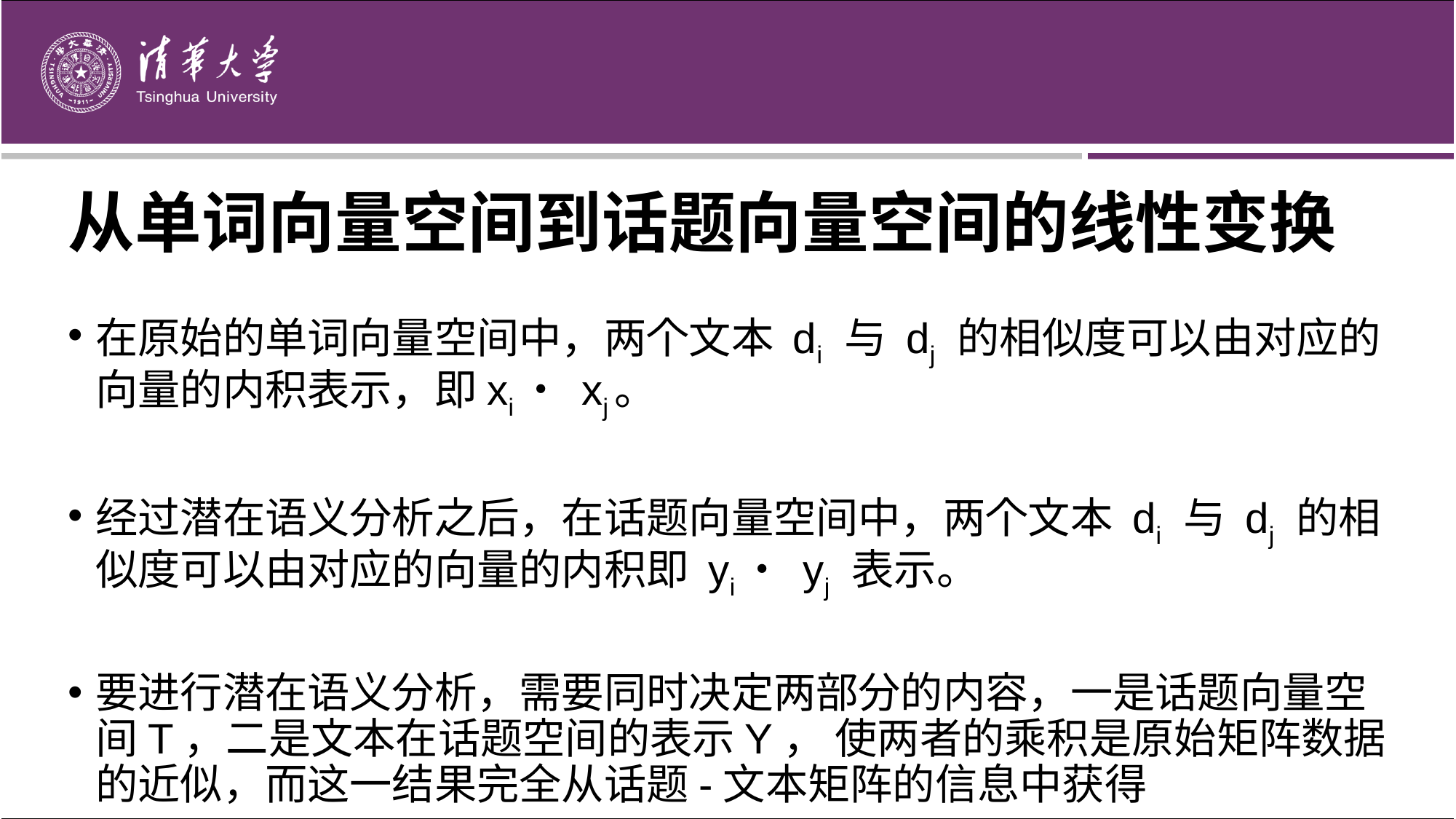

# 从单词向量空间到话题向量空间的线性变换
在原始的单词向量空间中，两个文本 di 与 dj 的相似度可以由对应的向量的内积表示，即xi・ xj。

经过潜在语义分析之后，在话题向量空间中，两个文本 di 与 dj 的相似度可以由对应的向量的内积即 yi・ yj 表示。

要进行潜在语义分析，需要同时决定两部分的内容，一是话题向量空间T，二是文本在话题空间的表示Y， 使两者的乘积是原始矩阵数据的近似，而这一结果完全从话题-文本矩阵的信息中获得